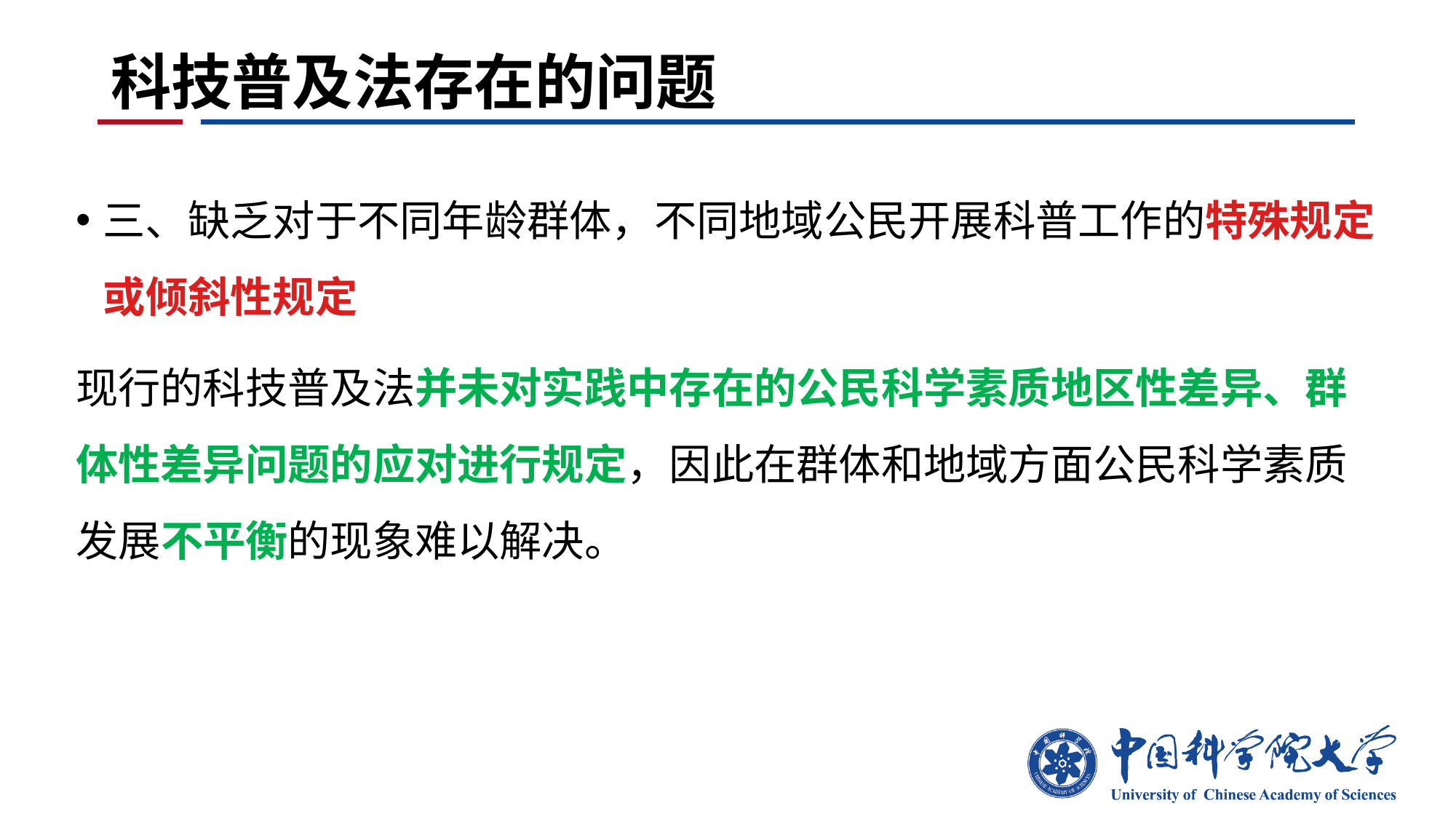

# 科技普及法存在的问题
三、缺乏对于不同年龄群体，不同地域公民开展科普工作的特殊规定或倾斜性规定
现行的科技普及法并未对实践中存在的公民科学素质地区性差异、群体性差异问题的应对进行规定，因此在群体和地域方面公民科学素质发展不平衡的现象难以解决。